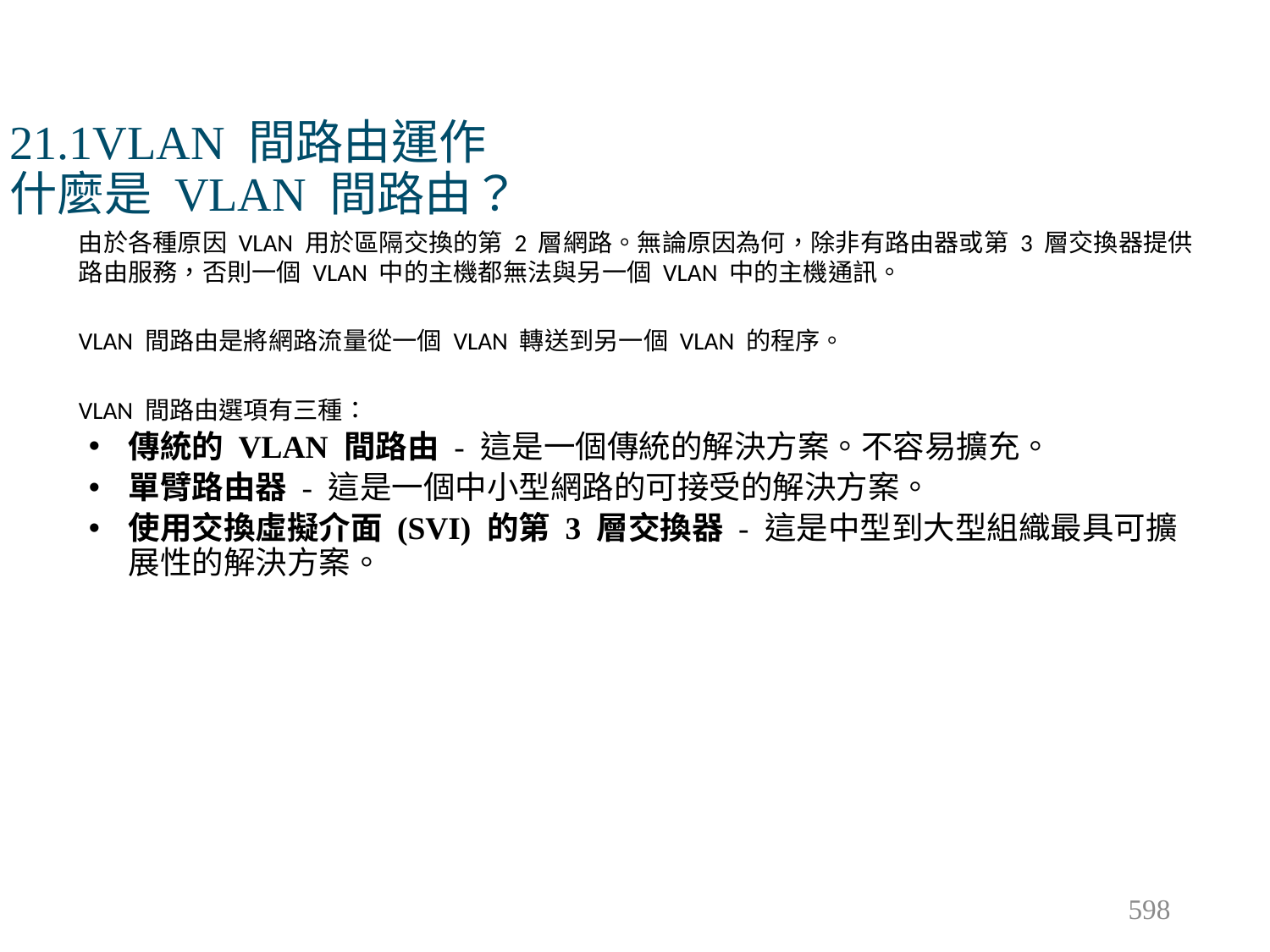

# 21.1VLAN 間路由運作 什麼是 VLAN 間路由？
由於各種原因 VLAN 用於區隔交換的第 2 層網路。無論原因為何，除非有路由器或第 3 層交換器提供路由服務，否則一個 VLAN 中的主機都無法與另一個 VLAN 中的主機通訊。

VLAN 間路由是將網路流量從一個 VLAN 轉送到另一個 VLAN 的程序。

VLAN 間路由選項有三種：
傳統的 VLAN 間路由 - 這是一個傳統的解決方案。不容易擴充。
單臂路由器 - 這是一個中小型網路的可接受的解決方案。
使用交換虛擬介面 (SVI) 的第 3 層交換器 - 這是中型到大型組織最具可擴展性的解決方案。

598